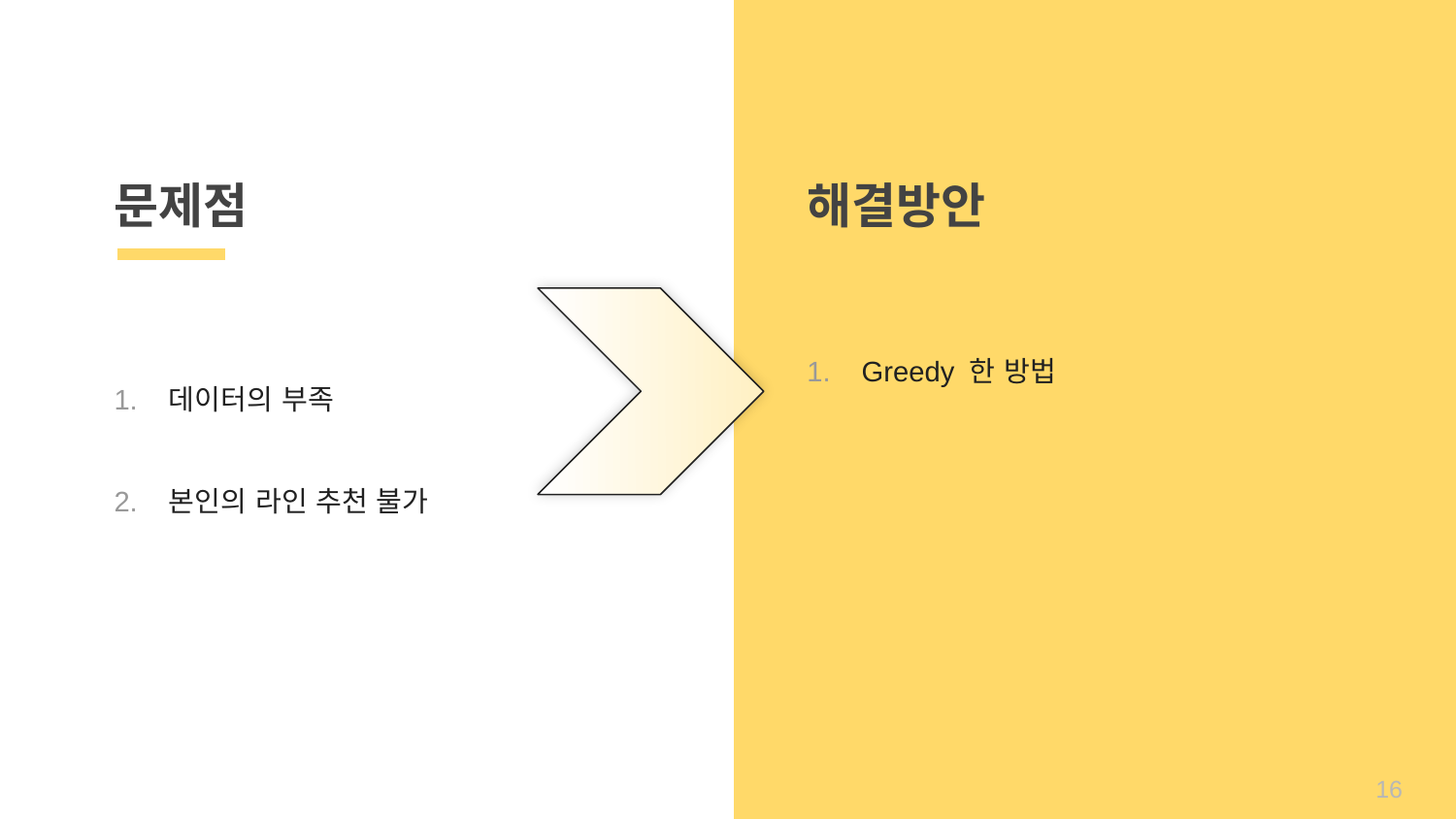

# 문제점
해결방안

Greedy 한 방법

데이터의 부족

본인의 라인 추천 불가

16